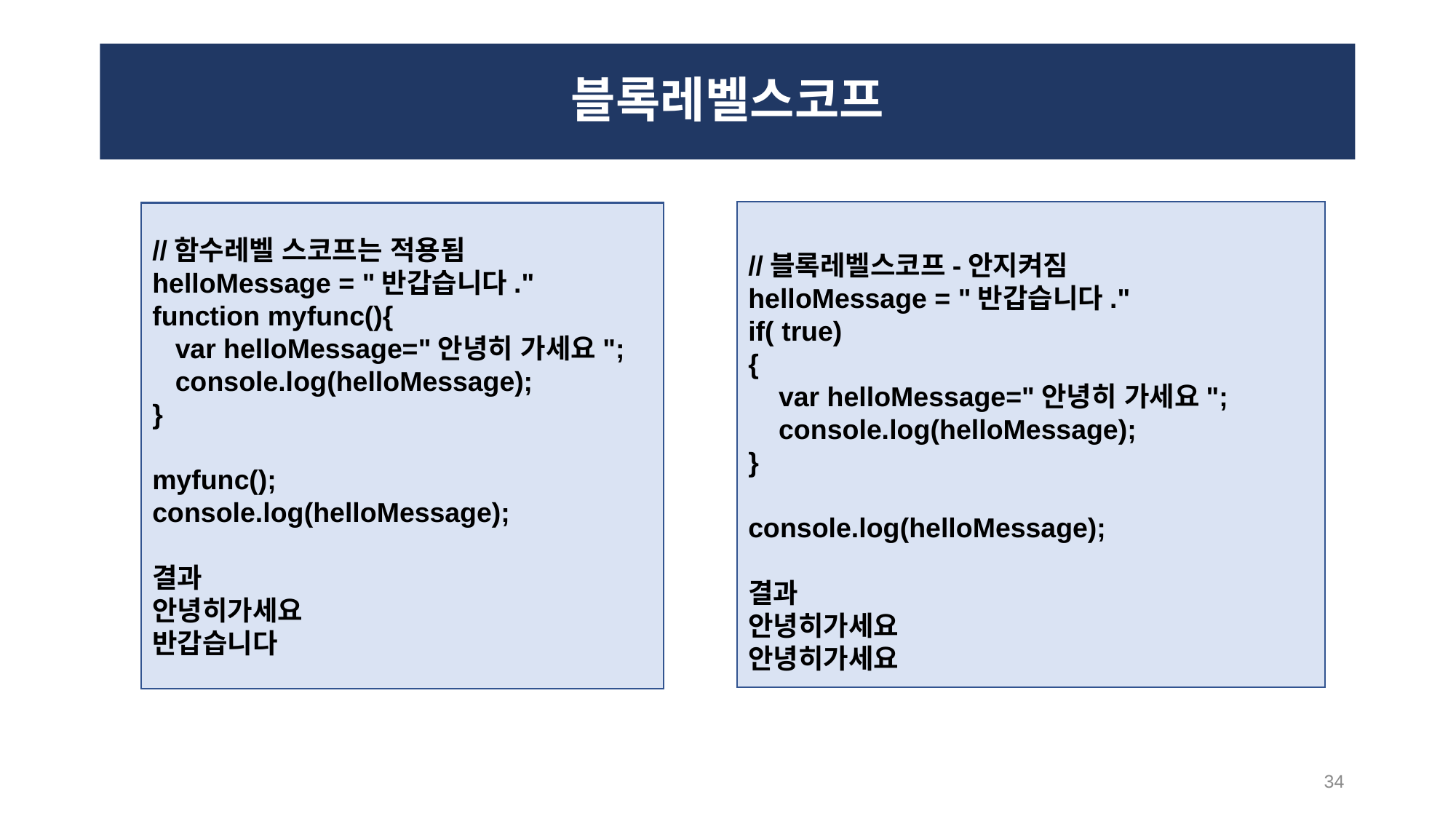

# 블록레벨스코프

//블록레벨스코프-안지켜짐
helloMessage = "반갑습니다."
if( true)
{
    var helloMessage="안녕히 가세요";
    console.log(helloMessage);
}
console.log(helloMessage);

결과
안녕히가세요
안녕히가세요
//함수레벨 스코프는 적용됨
helloMessage = "반갑습니다."
function myfunc(){
   var helloMessage="안녕히 가세요";
   console.log(helloMessage);
}
myfunc();
console.log(helloMessage);

결과
안녕히가세요
반갑습니다
34